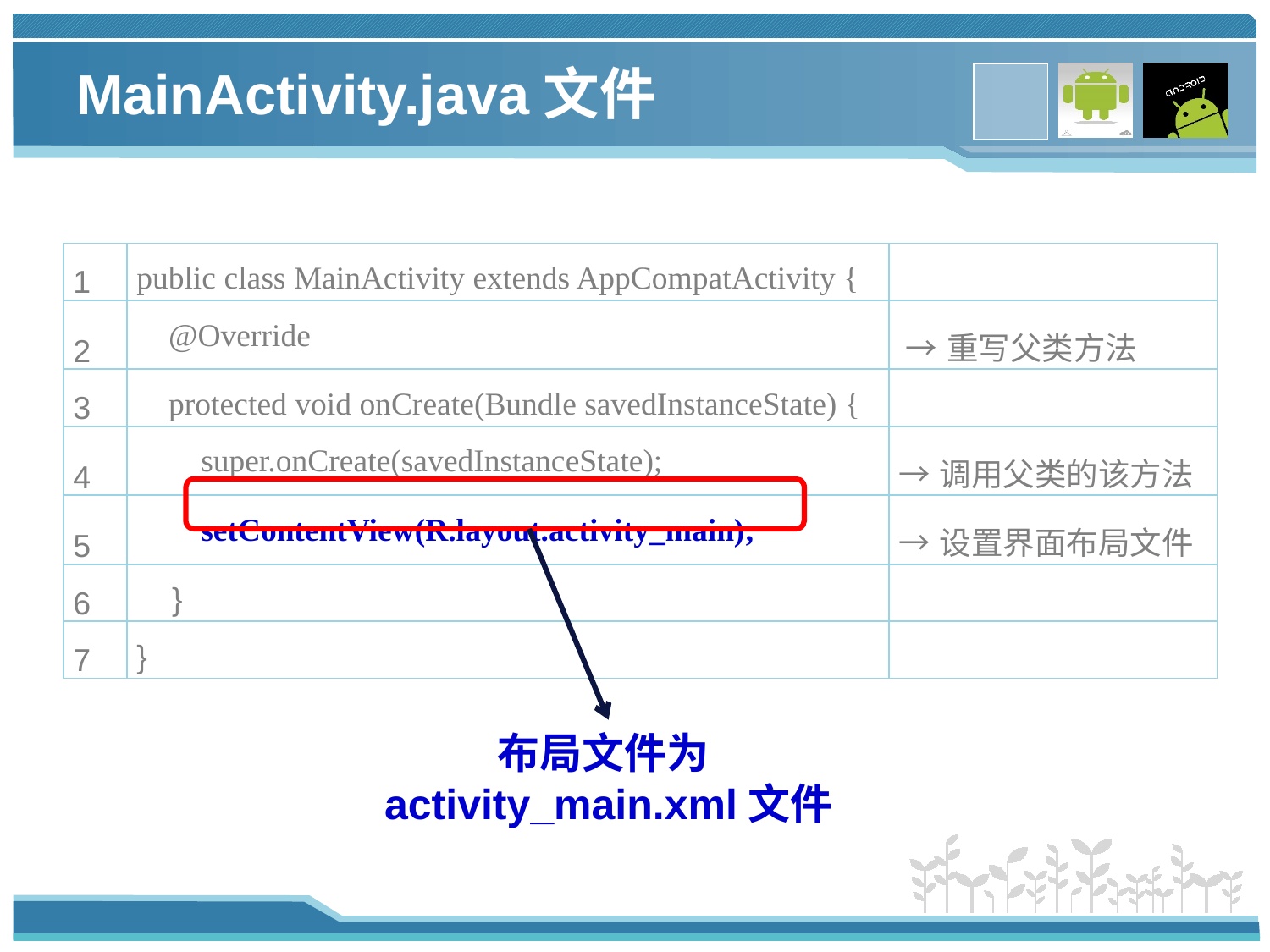

# MainActivity.java文件

| 1 | public class MainActivity extends AppCompatActivity { |  |
| --- | --- | --- |
| 2 | @Override | →重写父类方法 |
| 3 | protected void onCreate(Bundle savedInstanceState) { |  |
| 4 | super.onCreate(savedInstanceState); | →调用父类的该方法 |
| 5 | setContentView(R.layout.activity\_main); | →设置界面布局文件 |
| 6 | } |  |
| 7 | } |  |

布局文件为activity_main.xml文件